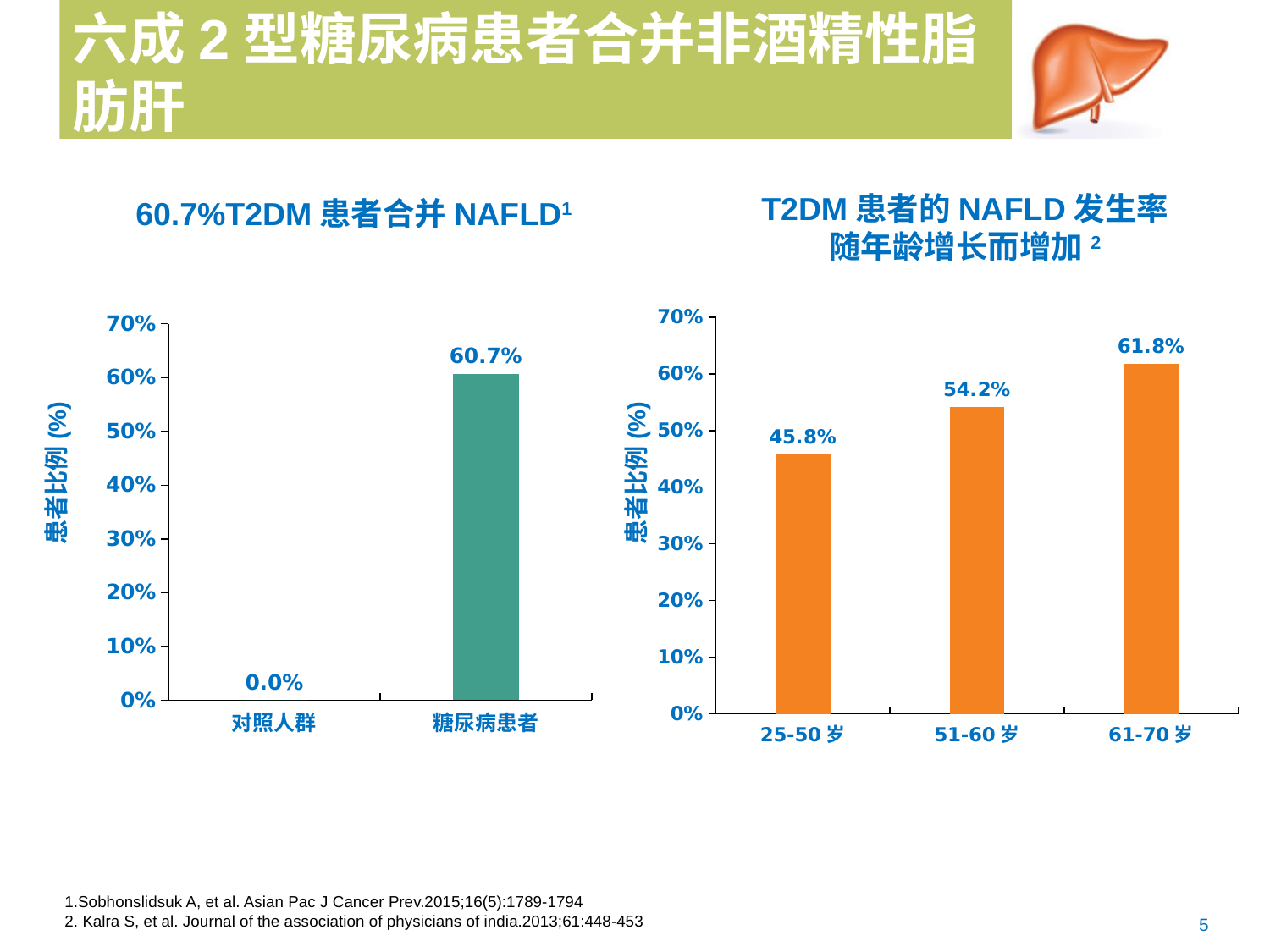

# 六成2型糖尿病患者合并非酒精性脂肪肝
T2DM患者的NAFLD发生率随年龄增长而增加2
60.7%T2DM患者合并NAFLD1

### Chart

| Category | 脂肪肝 |
|---|---|
| 25-50岁 | 0.458 |
| 51-60岁 | 0.542 |
| 61-70岁 | 0.618 |

### Chart

| Category | 脂肪肝 |
|---|---|
| 对照人群 | 0.0 |
| 糖尿病患者 | 0.607 |
患者比例(%)
患者比例(%)
1.Sobhonslidsuk A, et al. Asian Pac J Cancer Prev.2015;16(5):1789-1794
2. Kalra S, et al. Journal of the association of physicians of india.2013;61:448-453
5